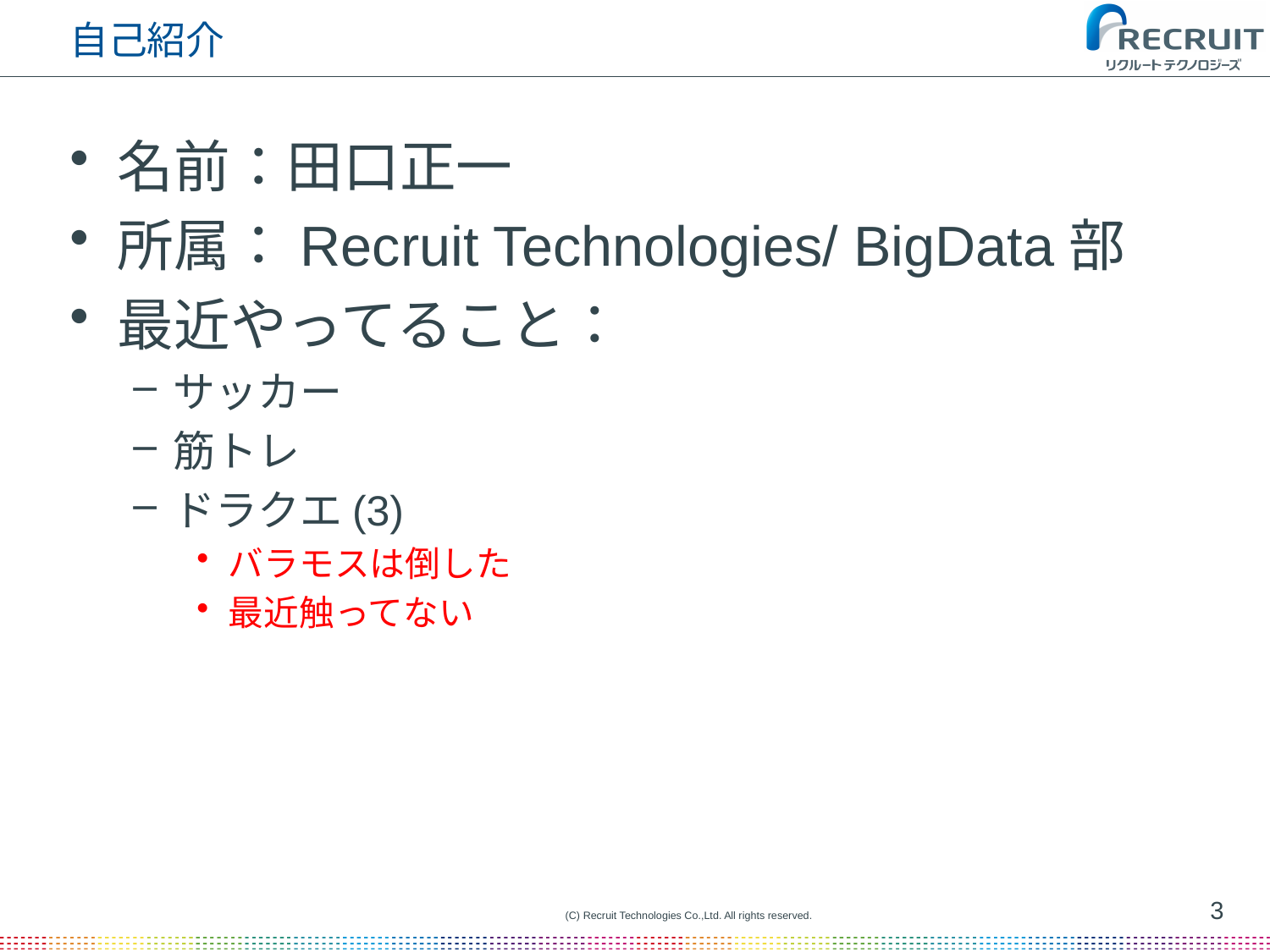

# 自己紹介
名前：田口正一
所属：Recruit Technologies/ BigData部
最近やってること：
サッカー
筋トレ
ドラクエ(3)
バラモスは倒した
最近触ってない
3
(C) Recruit Technologies Co.,Ltd. All rights reserved.